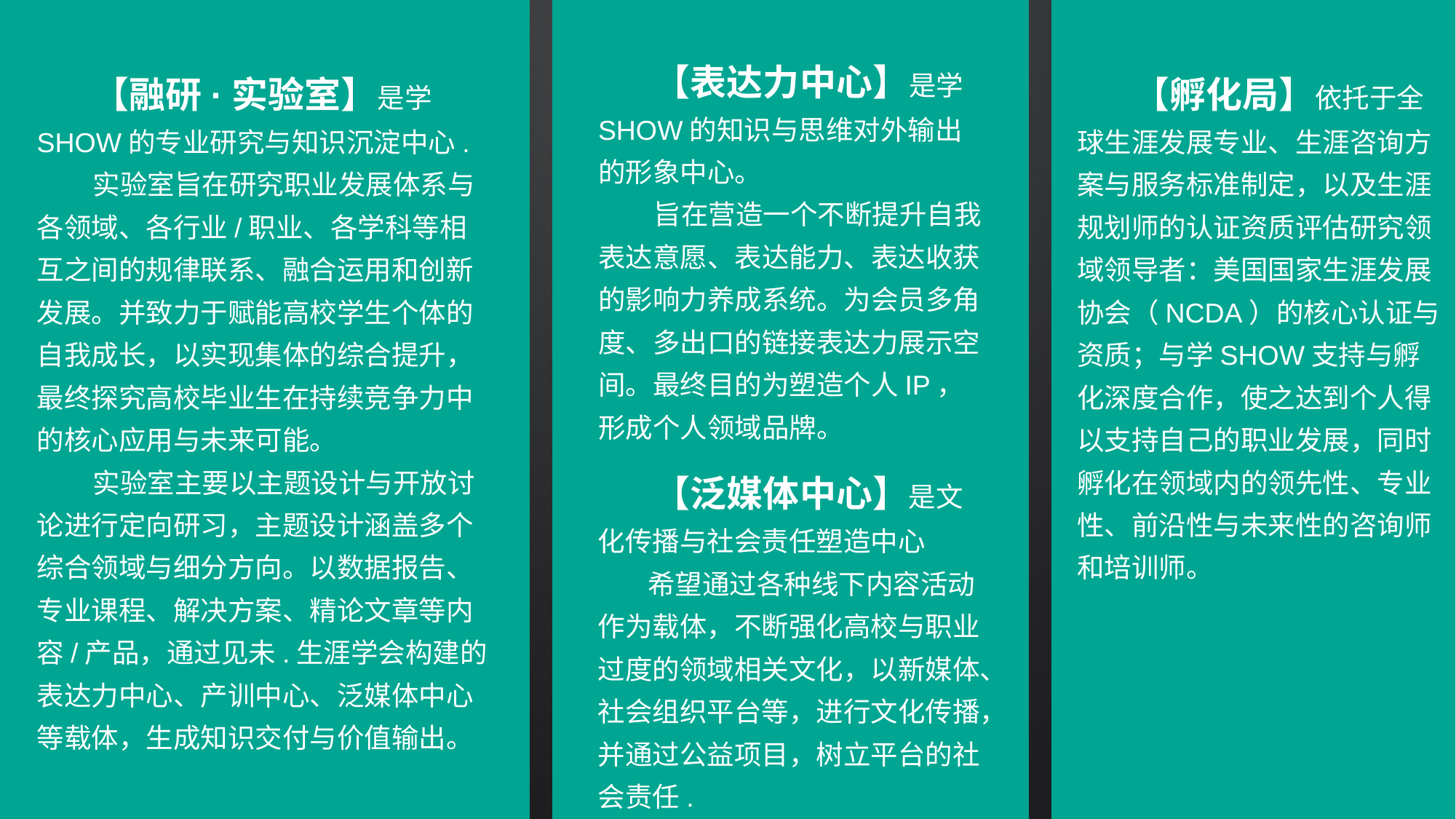

【表达力中心】是学SHOW的知识与思维对外输出的形象中心。
        旨在营造一个不断提升自我表达意愿、表达能力、表达收获的影响力养成系统。为会员多角度、多出口的链接表达力展示空间。最终目的为塑造个人IP，形成个人领域品牌。
        【融研·实验室】是学SHOW的专业研究与知识沉淀中心.
        实验室旨在研究职业发展体系与各领域、各行业/职业、各学科等相互之间的规律联系、融合运用和创新发展。并致力于赋能高校学生个体的自我成长，以实现集体的综合提升，最终探究高校毕业生在持续竞争力中的核心应用与未来可能。
        实验室主要以主题设计与开放讨论进行定向研习，主题设计涵盖多个综合领域与细分方向。以数据报告、专业课程、解决方案、精论文章等内容/产品，通过见未.生涯学会构建的表达力中心、产训中心、泛媒体中心等载体，生成知识交付与价值输出。
        【孵化局】依托于全球生涯发展专业、生涯咨询方案与服务标准制定，以及生涯规划师的认证资质评估研究领域领导者：美国国家生涯发展协会（NCDA）的核心认证与资质；与学SHOW支持与孵化深度合作，使之达到个人得以支持自己的职业发展，同时孵化在领域内的领先性、专业性、前沿性与未来性的咨询师和培训师。
        【泛媒体中心】是文化传播与社会责任塑造中心
       希望通过各种线下内容活动作为载体，不断强化高校与职业过度的领域相关文化，以新媒体、社会组织平台等，进行文化传播，并通过公益项目，树立平台的社会责任.